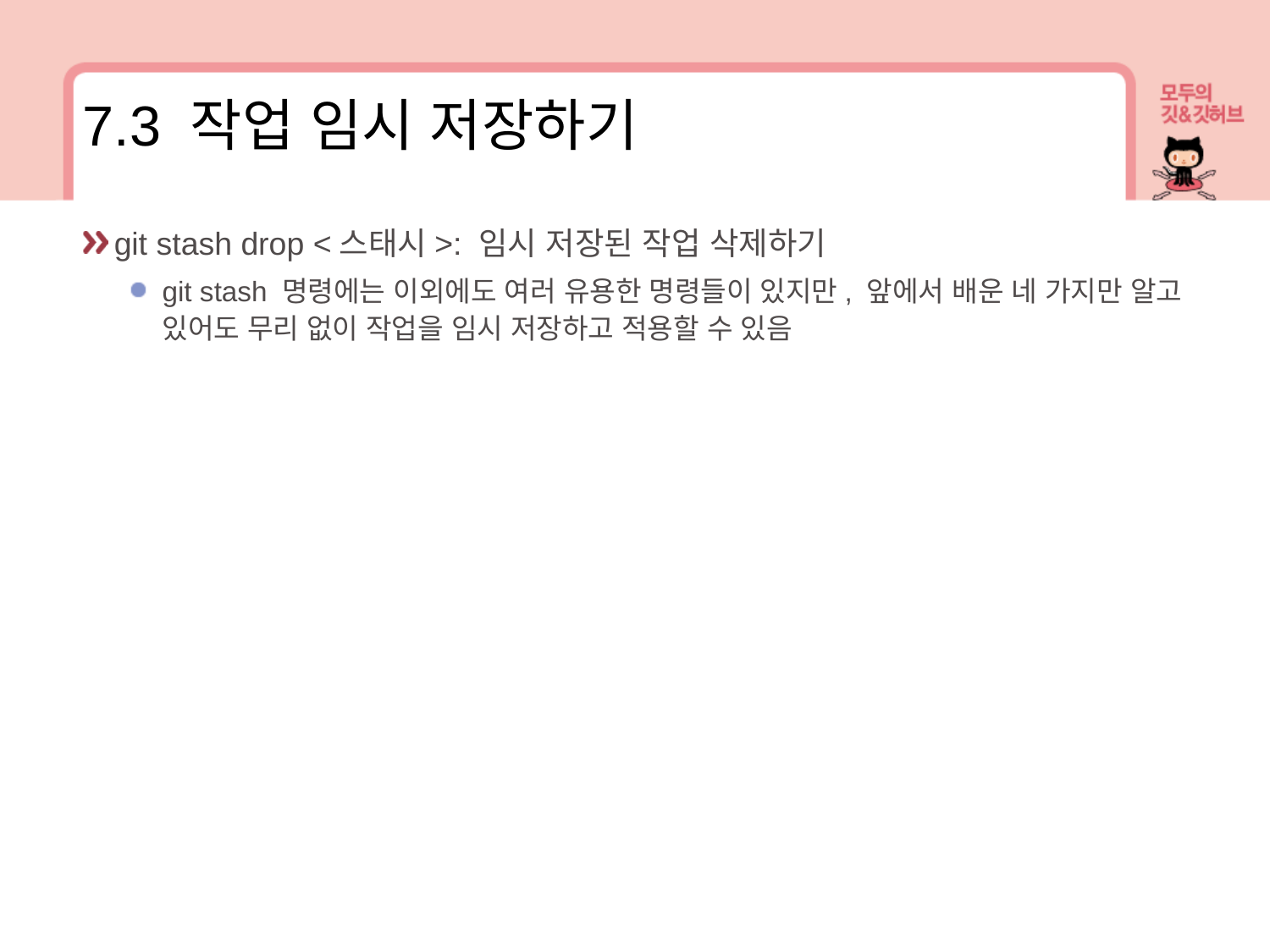

7.3 작업 임시 저장하기
git stash drop <스태시>: 임시 저장된 작업 삭제하기
git stash 명령에는 이외에도 여러 유용한 명령들이 있지만, 앞에서 배운 네 가지만 알고 있어도 무리 없이 작업을 임시 저장하고 적용할 수 있음